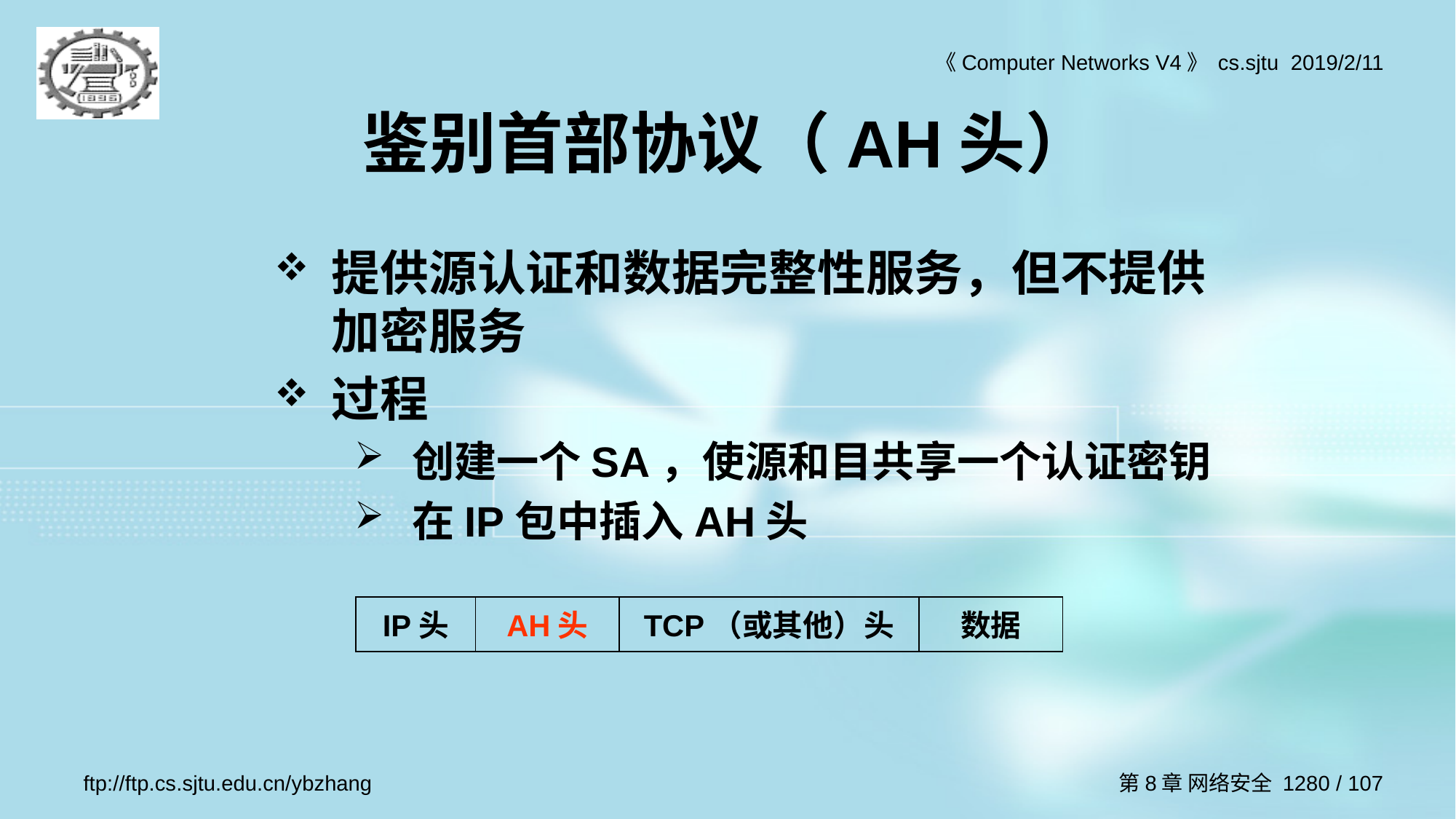

# 鉴别首部协议（AH头）
提供源认证和数据完整性服务，但不提供加密服务
过程
创建一个SA，使源和目共享一个认证密钥
在IP包中插入AH头
IP头
AH头
TCP（或其他）头
数据